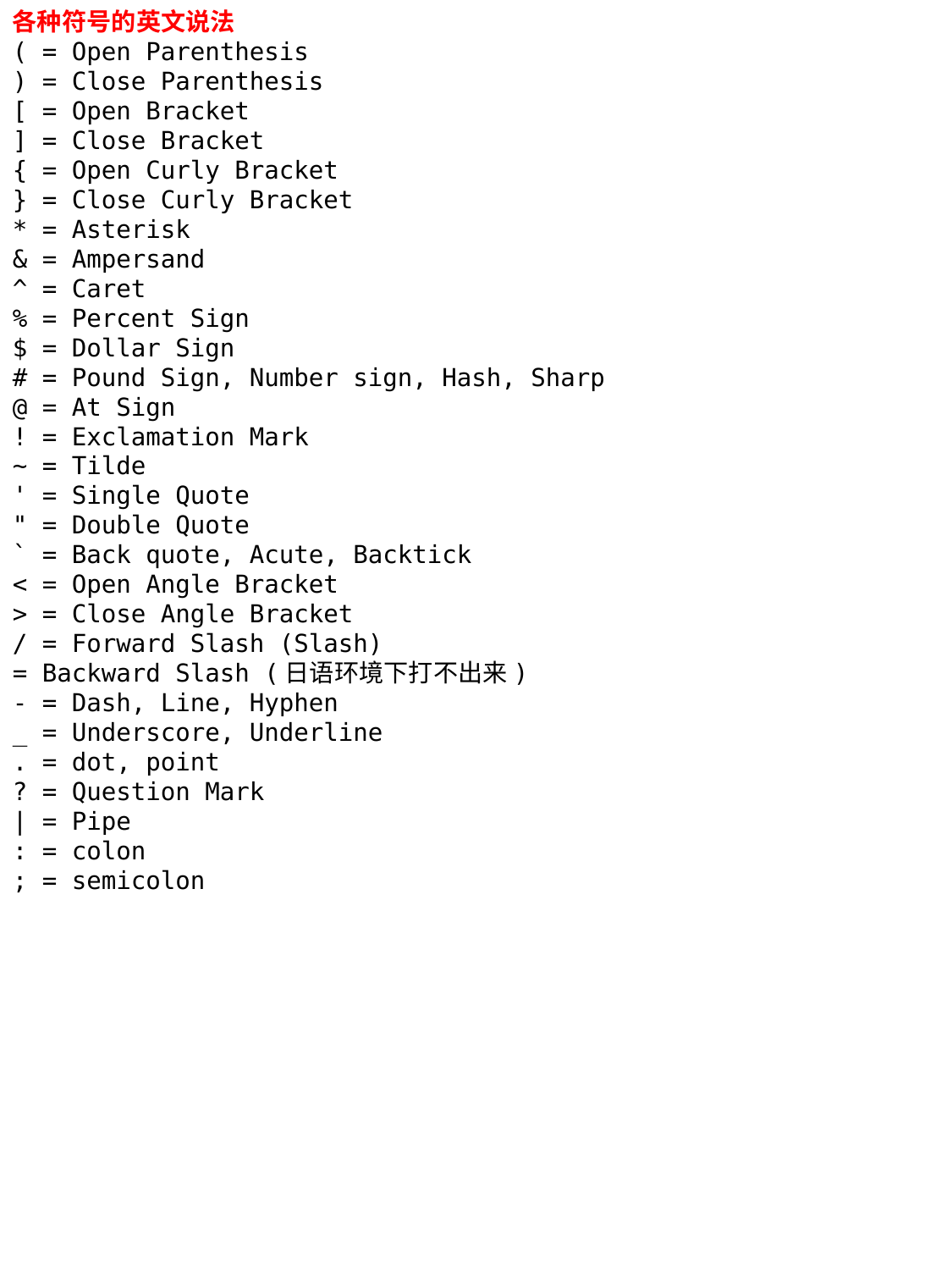

各种符号的英文说法
( = Open Parenthesis
) = Close Parenthesis
[ = Open Bracket
] = Close Bracket
{ = Open Curly Bracket
} = Close Curly Bracket
* = Asterisk
& = Ampersand
^ = Caret
% = Percent Sign
$ = Dollar Sign
# = Pound Sign, Number sign, Hash, Sharp
@ = At Sign
! = Exclamation Mark
~ = Tilde
' = Single Quote
" = Double Quote
` = Back quote, Acute, Backtick
< = Open Angle Bracket
> = Close Angle Bracket
/ = Forward Slash (Slash)
= Backward Slash (日语环境下打不出来)
- = Dash, Line, Hyphen
_ = Underscore, Underline
. = dot, point
? = Question Mark
| = Pipe
: = colon
; = semicolon